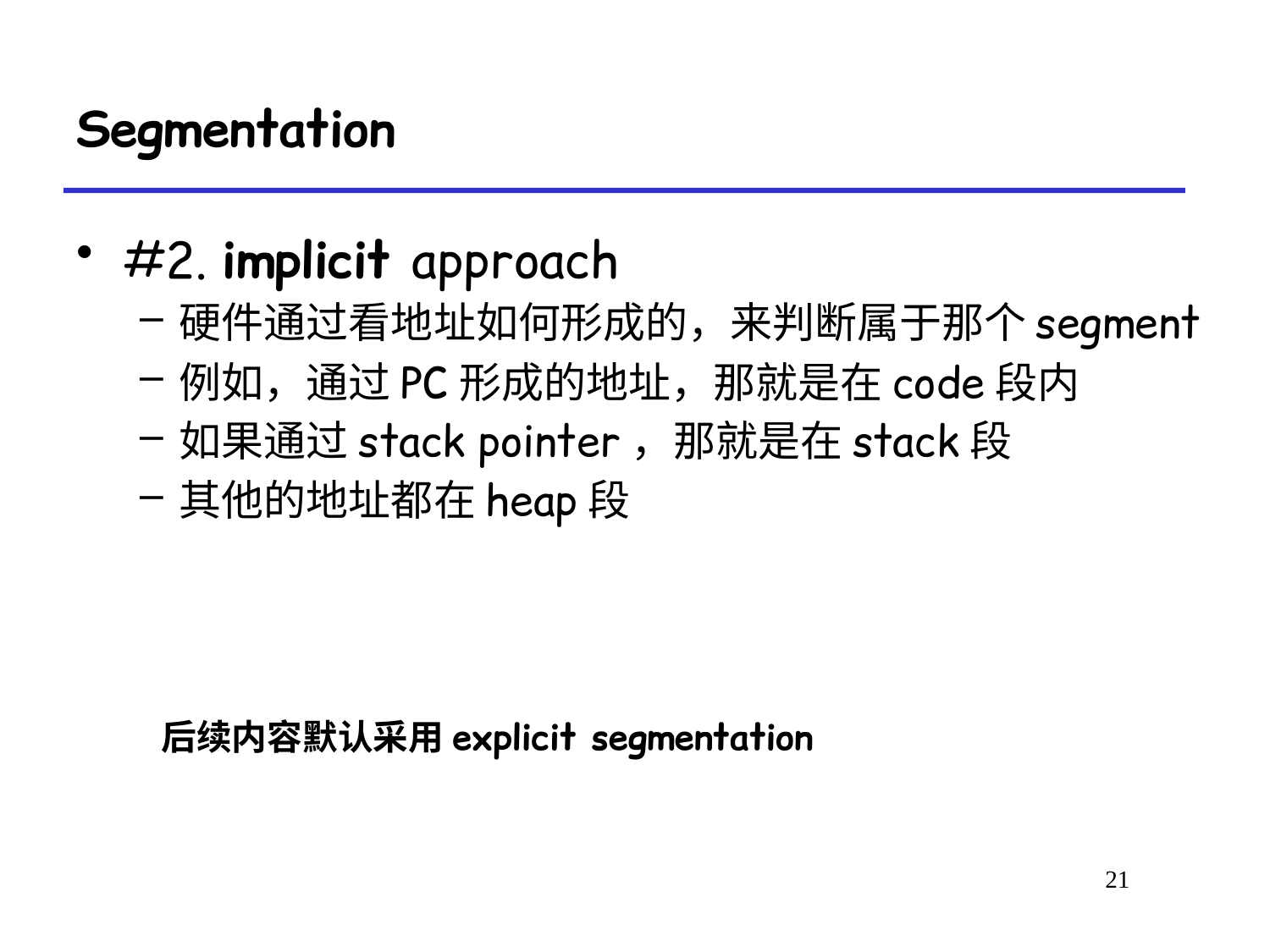

# Segmentation
#2. implicit approach
硬件通过看地址如何形成的，来判断属于那个segment
例如，通过PC形成的地址，那就是在code段内
如果通过stack pointer，那就是在stack段
其他的地址都在heap段

后续内容默认采用explicit segmentation
21